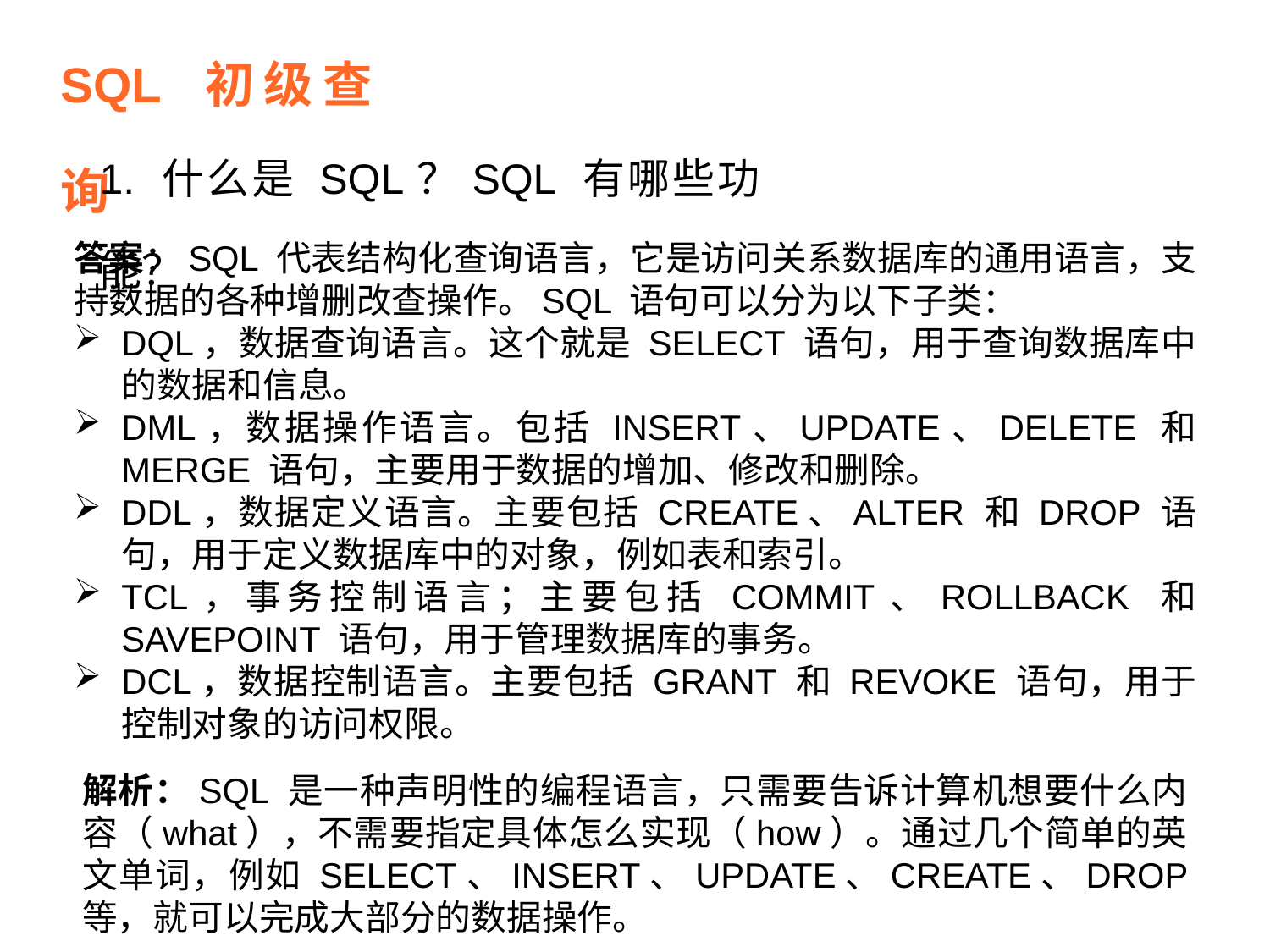

SQL 初级查询
1. 什么是 SQL？SQL 有哪些功能？
答案：SQL 代表结构化查询语言，它是访问关系数据库的通用语言，支持数据的各种增删改查操作。SQL 语句可以分为以下子类：
DQL，数据查询语言。这个就是 SELECT 语句，用于查询数据库中的数据和信息。
DML，数据操作语言。包括 INSERT、UPDATE、DELETE 和 MERGE 语句，主要用于数据的增加、修改和删除。
DDL，数据定义语言。主要包括 CREATE、ALTER 和 DROP 语句，用于定义数据库中的对象，例如表和索引。
TCL，事务控制语言；主要包括 COMMIT、ROLLBACK 和 SAVEPOINT 语句，用于管理数据库的事务。
DCL，数据控制语言。主要包括 GRANT 和 REVOKE 语句，用于控制对象的访问权限。
解析：SQL 是一种声明性的编程语言，只需要告诉计算机想要什么内容（what），不需要指定具体怎么实现（how）。通过几个简单的英文单词，例如 SELECT、INSERT、UPDATE、CREATE、DROP 等，就可以完成大部分的数据操作。